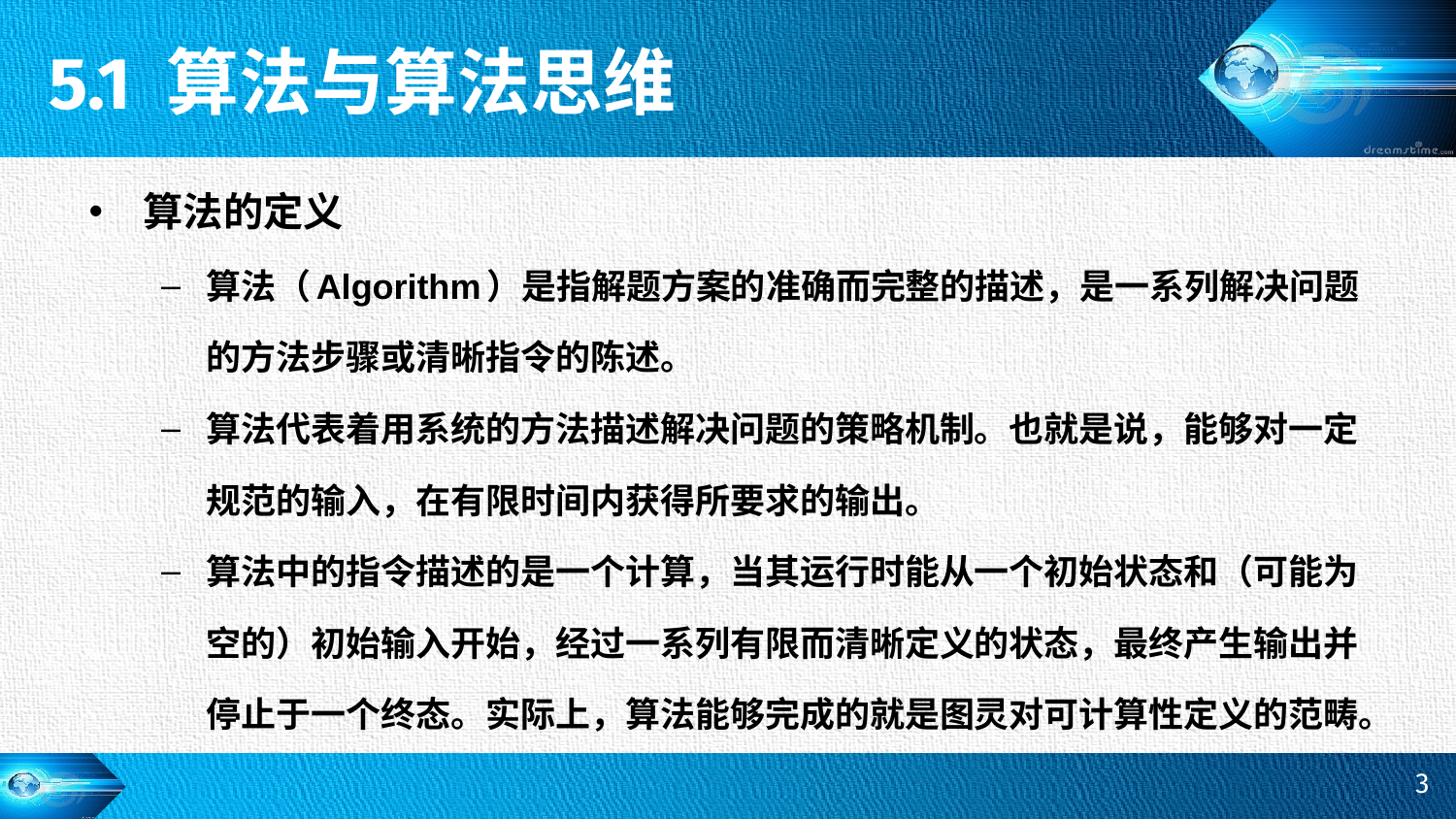

5.1 算法与算法思维
算法的定义
算法（Algorithm）是指解题方案的准确而完整的描述，是一系列解决问题的方法步骤或清晰指令的陈述。
算法代表着用系统的方法描述解决问题的策略机制。也就是说，能够对一定规范的输入，在有限时间内获得所要求的输出。
算法中的指令描述的是一个计算，当其运行时能从一个初始状态和（可能为空的）初始输入开始，经过一系列有限而清晰定义的状态，最终产生输出并停止于一个终态。实际上，算法能够完成的就是图灵对可计算性定义的范畴。

3